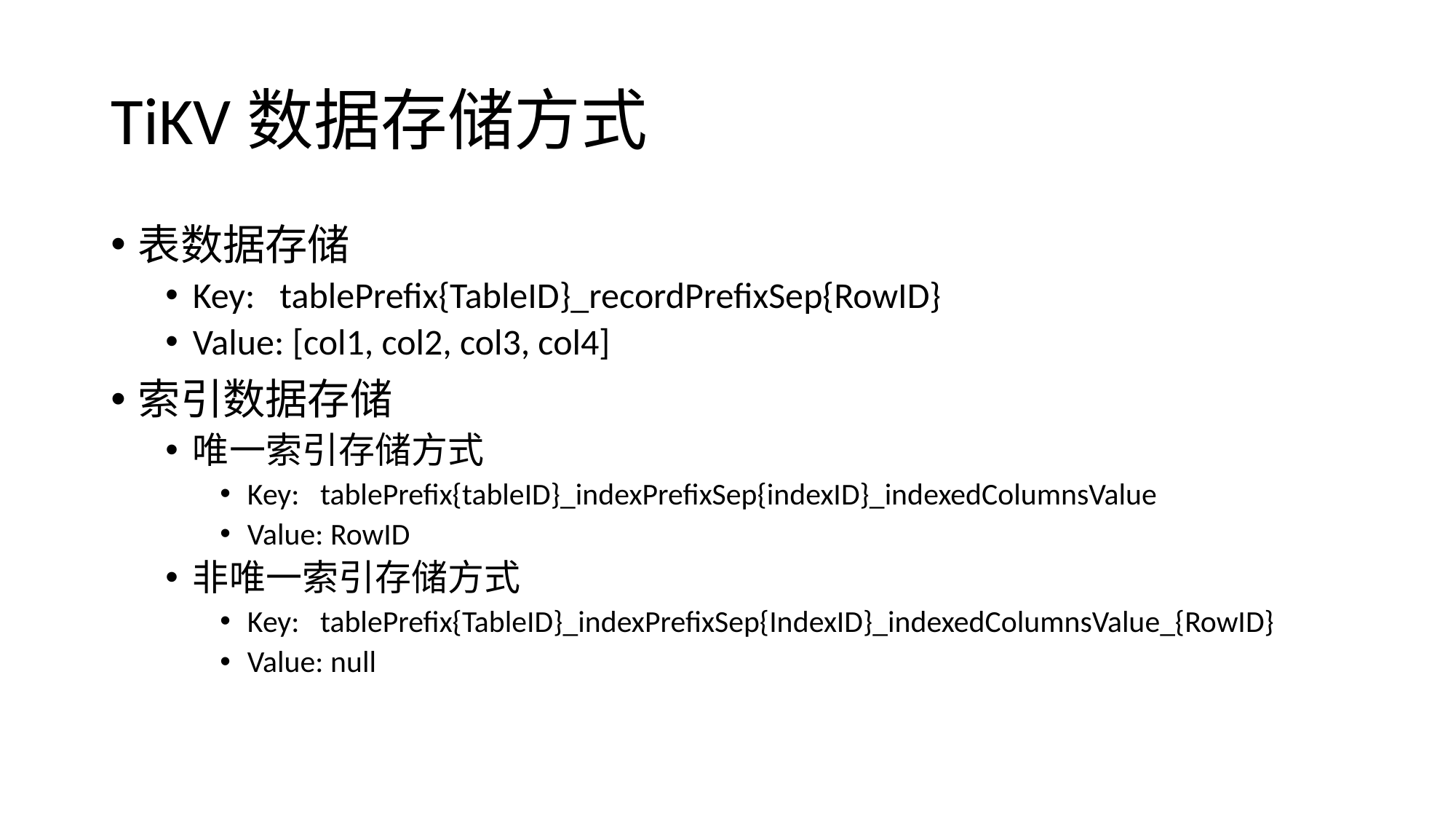

# TiKV数据存储方式
表数据存储
Key:   tablePrefix{TableID}_recordPrefixSep{RowID}
Value: [col1, col2, col3, col4]
索引数据存储
唯一索引存储方式
Key:   tablePrefix{tableID}_indexPrefixSep{indexID}_indexedColumnsValue
Value: RowID
非唯一索引存储方式
Key:   tablePrefix{TableID}_indexPrefixSep{IndexID}_indexedColumnsValue_{RowID}
Value: null